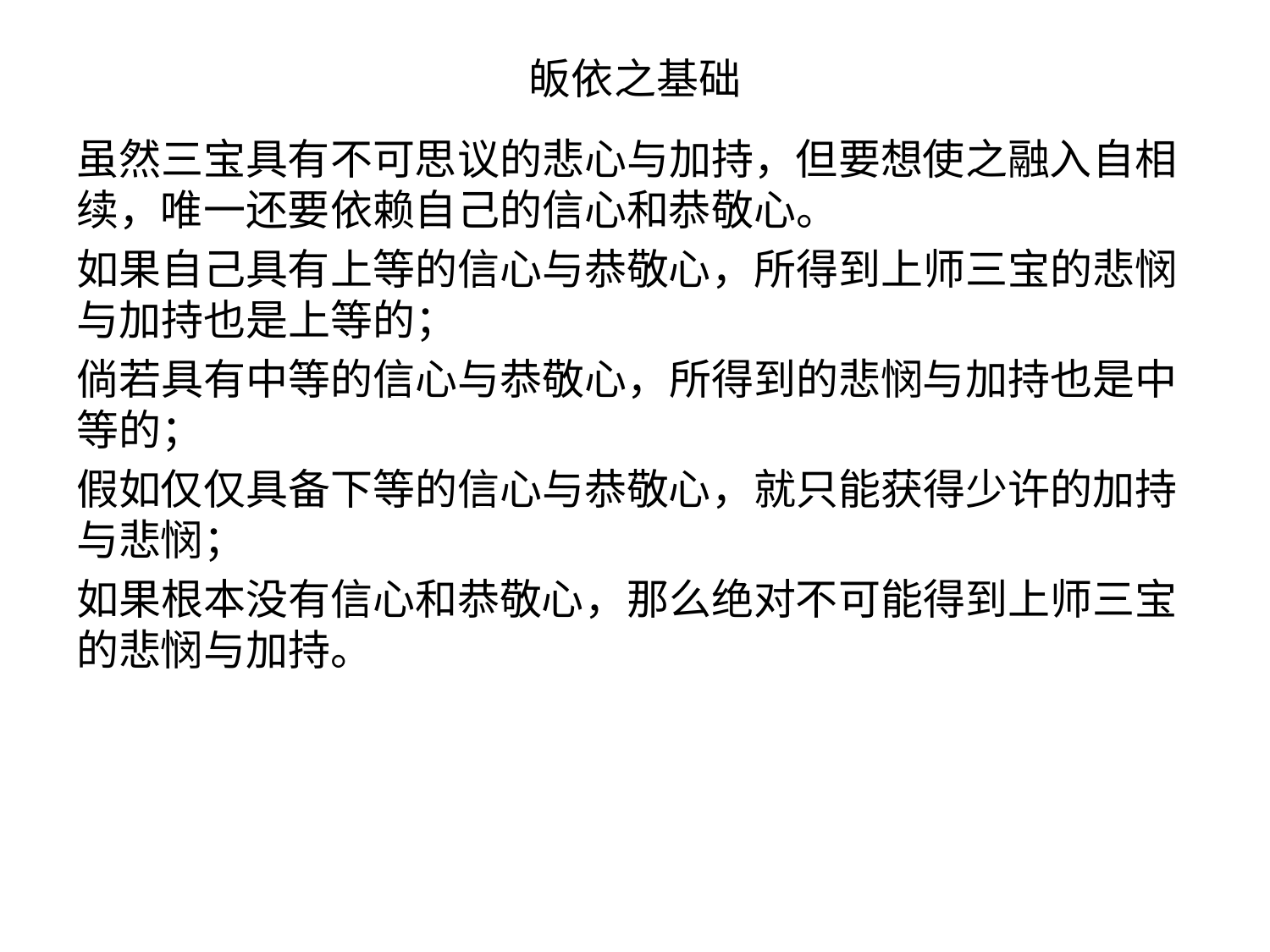

# 皈依之基础
虽然三宝具有不可思议的悲心与加持，但要想使之融入自相续，唯一还要依赖自己的信心和恭敬心。
如果自己具有上等的信心与恭敬心，所得到上师三宝的悲悯与加持也是上等的；
倘若具有中等的信心与恭敬心，所得到的悲悯与加持也是中等的；
假如仅仅具备下等的信心与恭敬心，就只能获得少许的加持与悲悯；
如果根本没有信心和恭敬心，那么绝对不可能得到上师三宝的悲悯与加持。